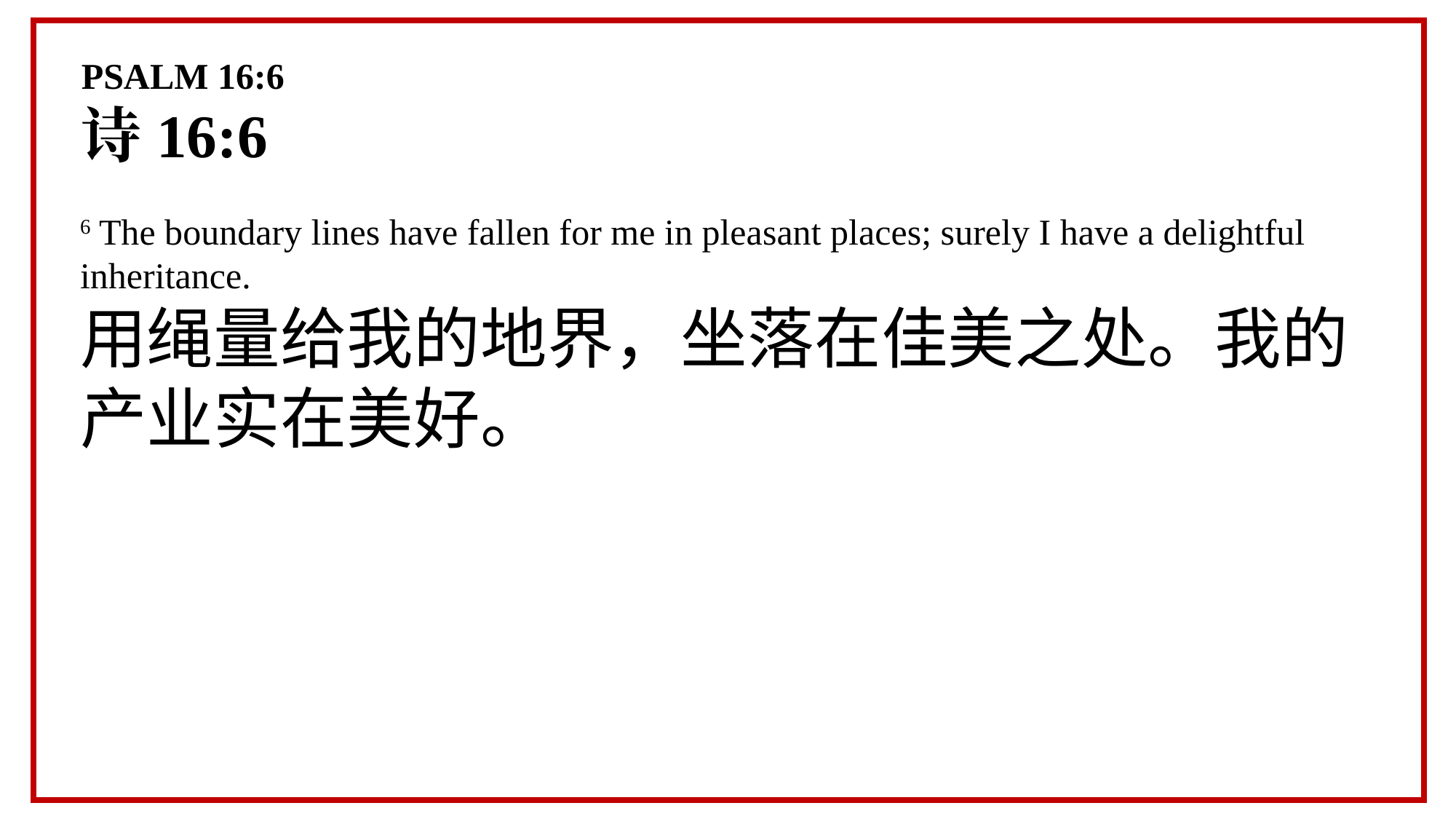

PSALM 16:6
诗16:6
6 The boundary lines have fallen for me in pleasant places; surely I have a delightful inheritance.
用绳量给我的地界，坐落在佳美之处。我的产业实在美好。